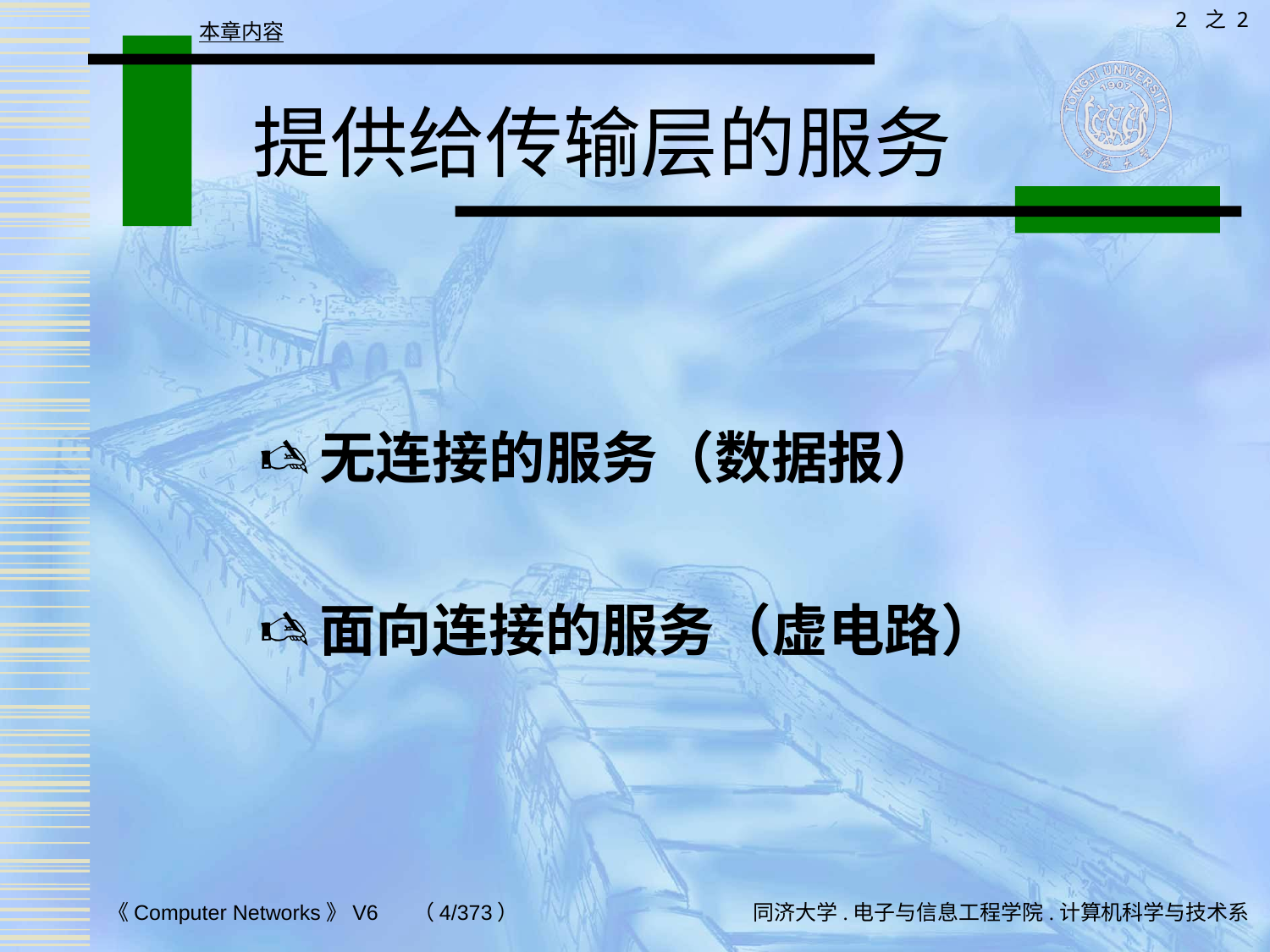

2 之 2
本章内容
# 提供给传输层的服务
无连接的服务（数据报）

面向连接的服务（虚电路）